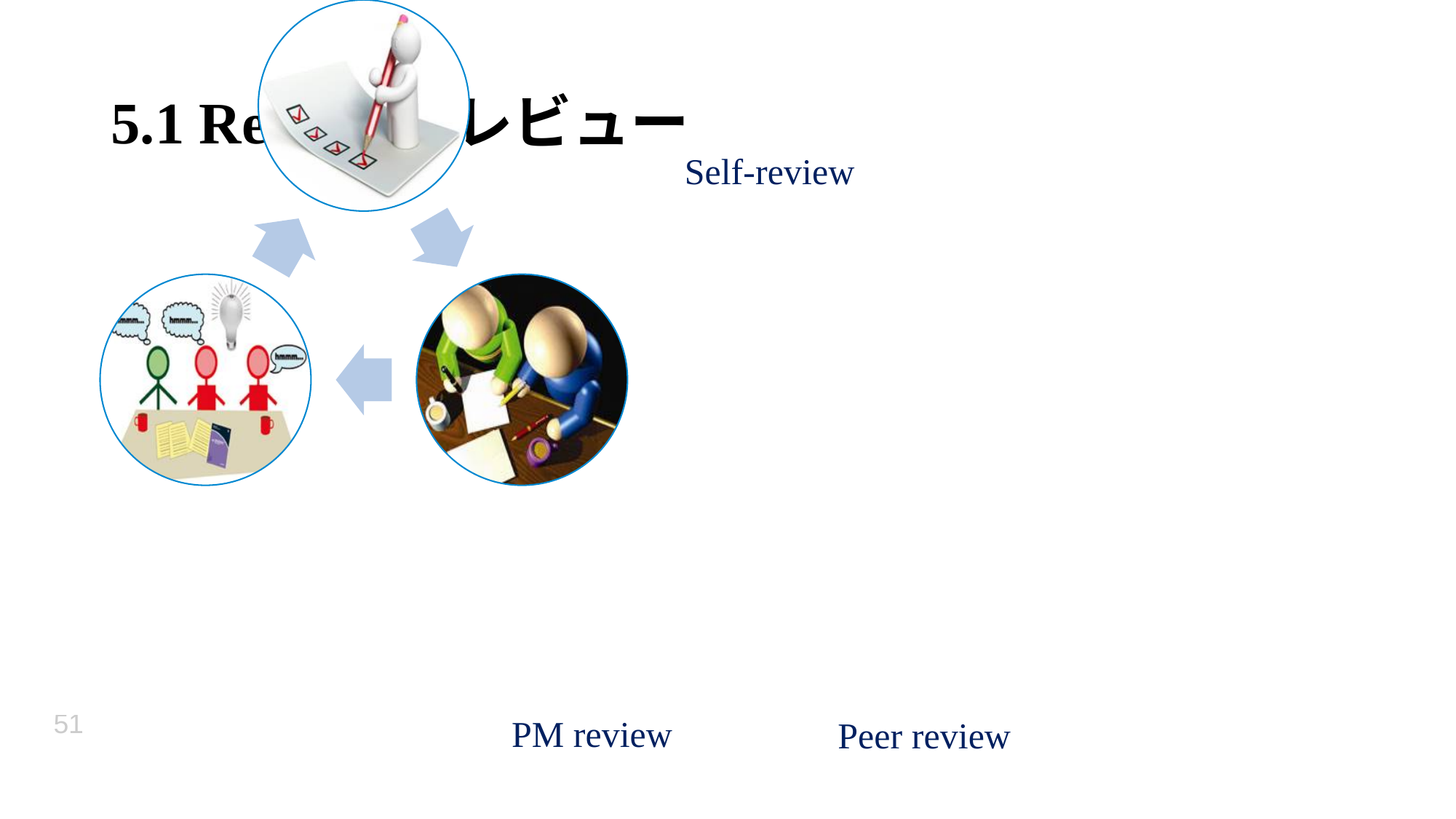

# 5.1 Review – レビュー
Self-review

PM review
Peer review